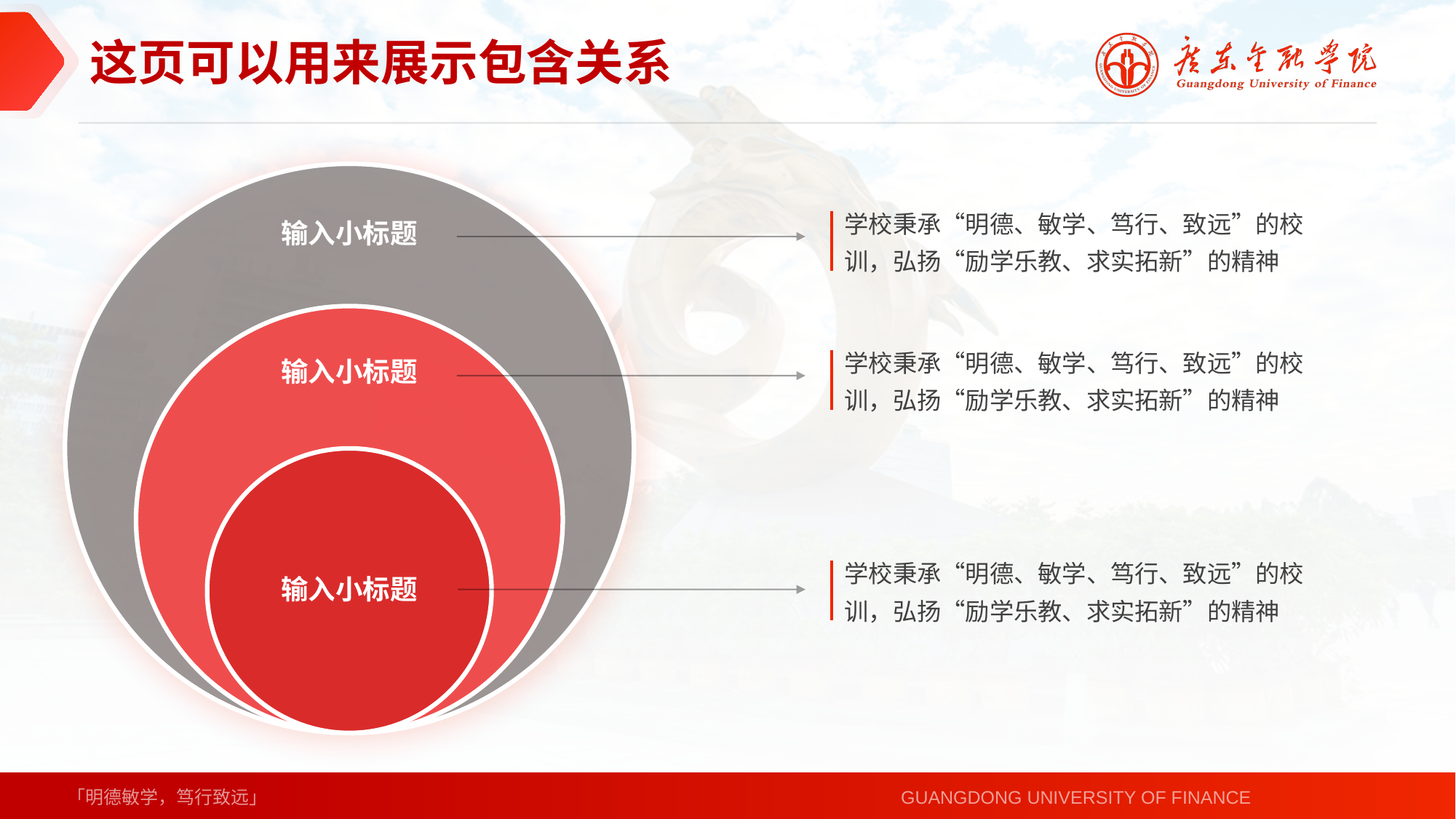

这页可以用来展示包含关系
输入小标题
输入小标题
输入小标题
学校秉承“明德、敏学、笃行、致远”的校训，弘扬“励学乐教、求实拓新”的精神
学校秉承“明德、敏学、笃行、致远”的校训，弘扬“励学乐教、求实拓新”的精神
学校秉承“明德、敏学、笃行、致远”的校训，弘扬“励学乐教、求实拓新”的精神